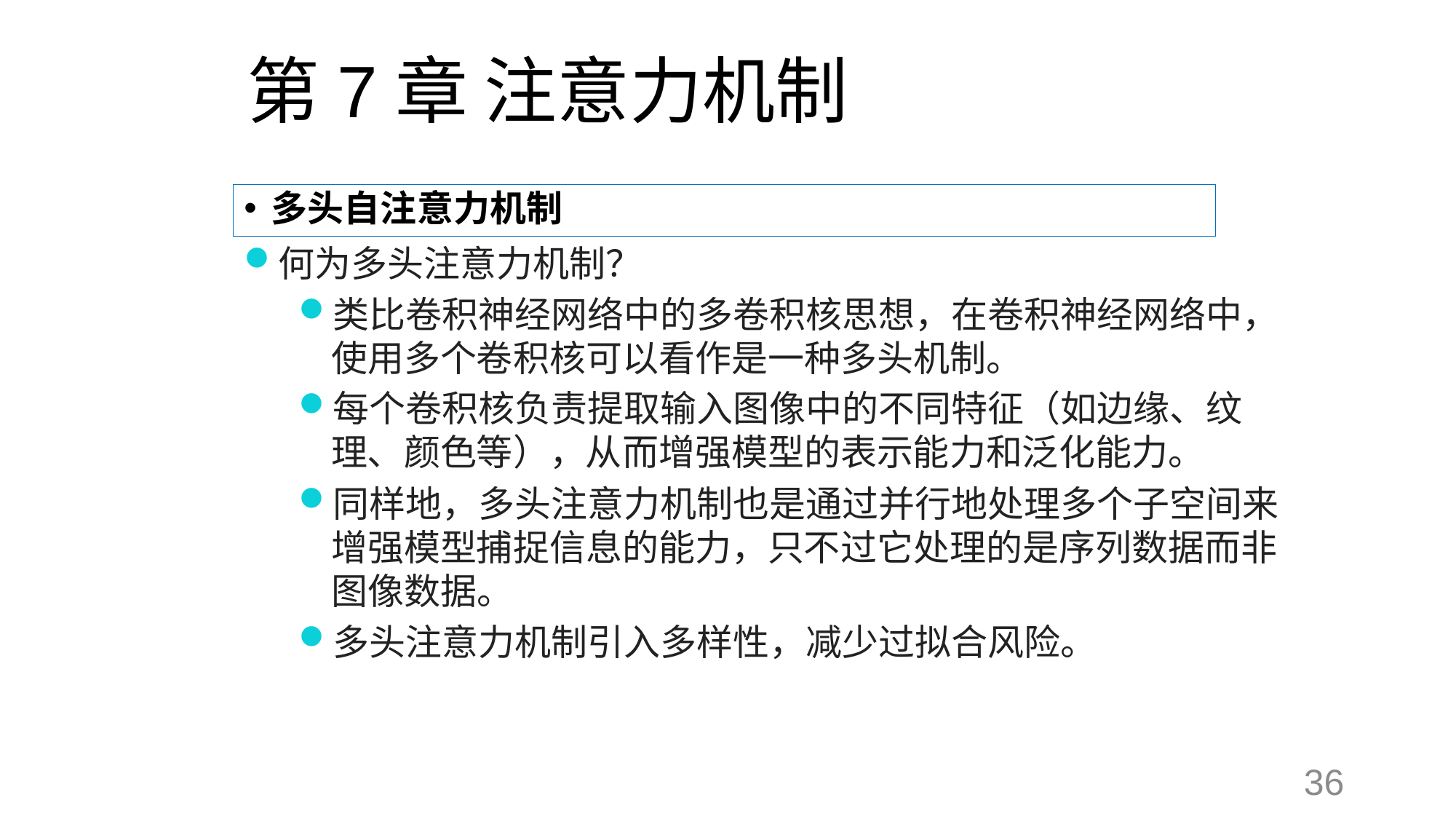

# 第7章 注意力机制
多头自注意力机制

何为多头注意力机制？
类比卷积神经网络中的多卷积核思想，在卷积神经网络中，使用多个卷积核可以看作是一种多头机制。
每个卷积核负责提取输入图像中的不同特征（如边缘、纹理、颜色等），从而增强模型的表示能力和泛化能力。
同样地，多头注意力机制也是通过并行地处理多个子空间来增强模型捕捉信息的能力，只不过它处理的是序列数据而非图像数据。
多头注意力机制引入多样性，减少过拟合风险。

36